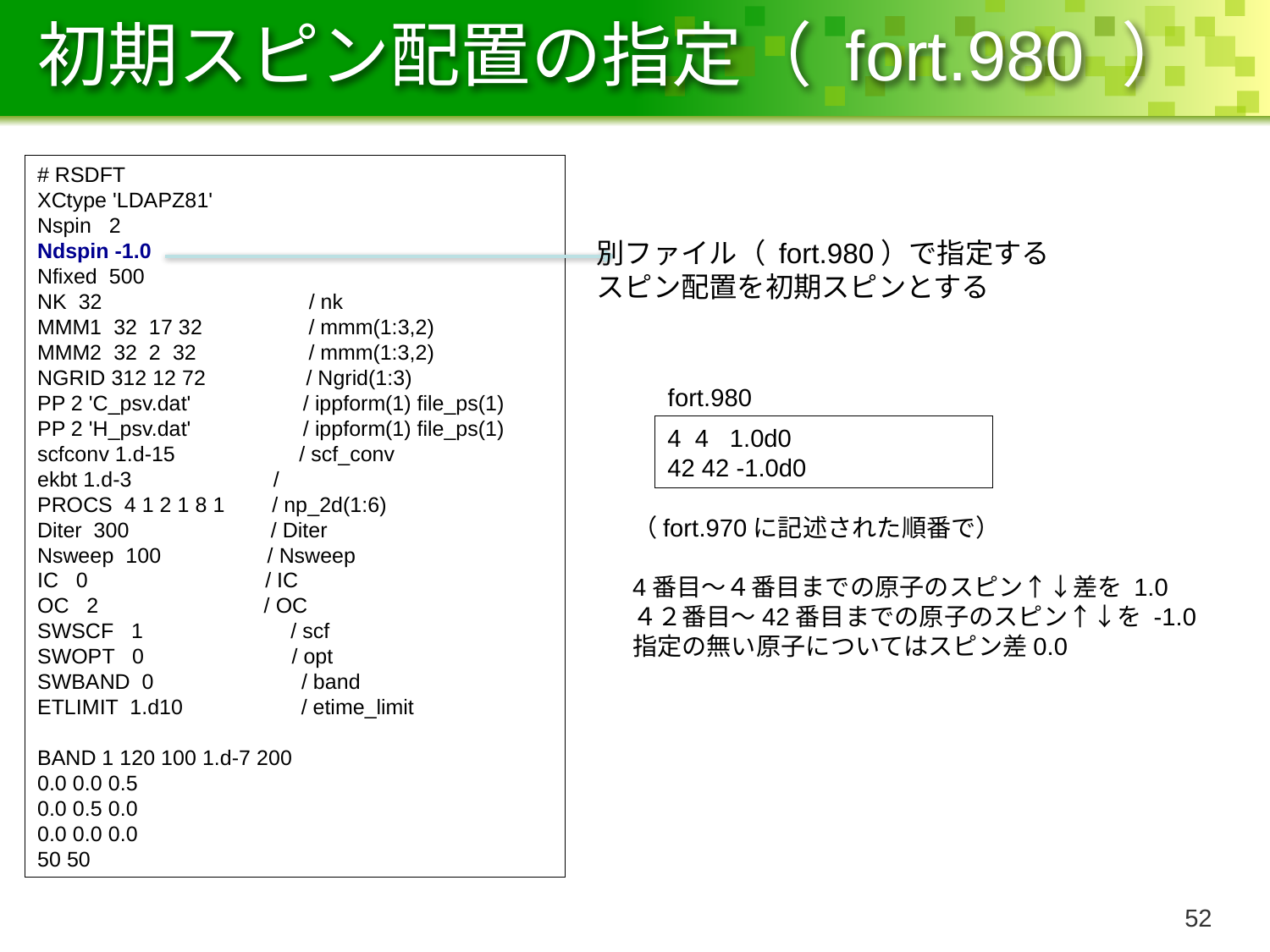

# 初期スピン配置の指定（ fort.980 ）
# RSDFT
XCtype 'LDAPZ81'
Nspin   2
Ndspin -1.0
Nfixed  500
NK  32                                   / nk
MMM1  32  17 32                  / mmm(1:3,2)
MMM2  32  2  32                   / mmm(1:3,2)
NGRID 312 12 72                 / Ngrid(1:3)
PP 2 'C_psv.dat'                   / ippform(1) file_ps(1)
PP 2 'H_psv.dat'                   / ippform(1) file_ps(1)
scfconv 1.d-15                     / scf_conv
ekbt 1.d-3                        /
PROCS  4 1 2 1 8 1        / np_2d(1:6)
Diter  300                        / Diter
Nsweep  100                  / Nsweep
IC   0                              / IC
OC   2                            / OC
SWSCF   1                         / scf
SWOPT   0                         / opt
SWBAND  0                         / band
ETLIMIT  1.d10                    / etime_limit

BAND 1 120 100 1.d-7 200
0.0 0.0 0.5
0.0 0.5 0.0
0.0 0.0 0.0
50 50
別ファイル（ fort.980）で指定する
スピン配置を初期スピンとする
fort.980
4  4   1.0d0
42 42 -1.0d0
（fort.970に記述された順番で）

4番目〜４番目までの原子のスピン↑↓差を 1.0
４２番目〜42番目までの原子のスピン↑↓を -1.0
指定の無い原子についてはスピン差0.0
52